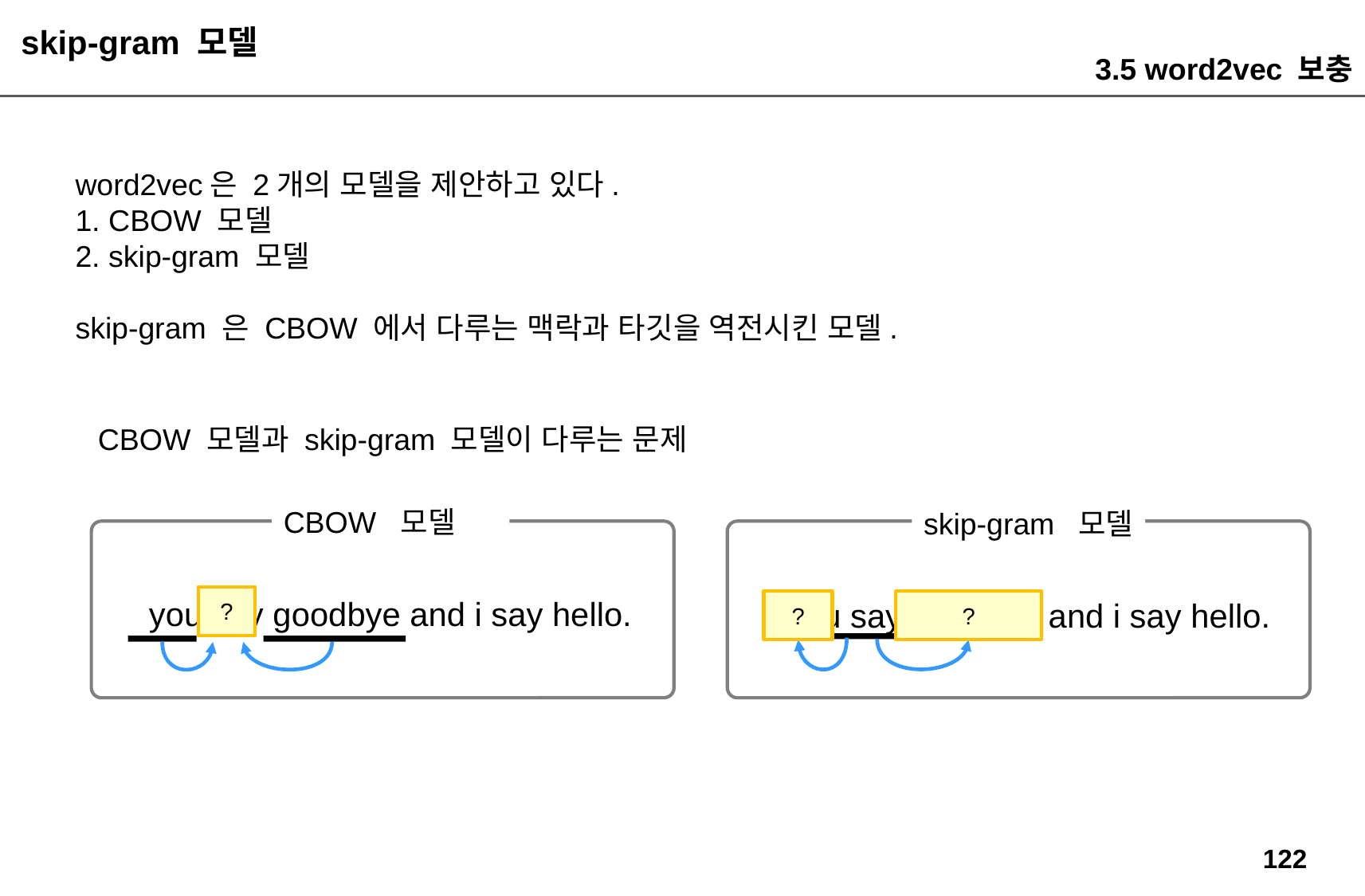

skip-gram 모델
3.5 word2vec 보충
word2vec은 2개의 모델을 제안하고 있다.
1. CBOW 모델
2. skip-gram 모델

skip-gram 은 CBOW 에서 다루는 맥락과 타깃을 역전시킨 모델.
CBOW 모델과 skip-gram 모델이 다루는 문제

CBOW  모델
skip-gram  모델

?
you say goodbye and i say hello.
you say goodbye and i say hello.
?
?